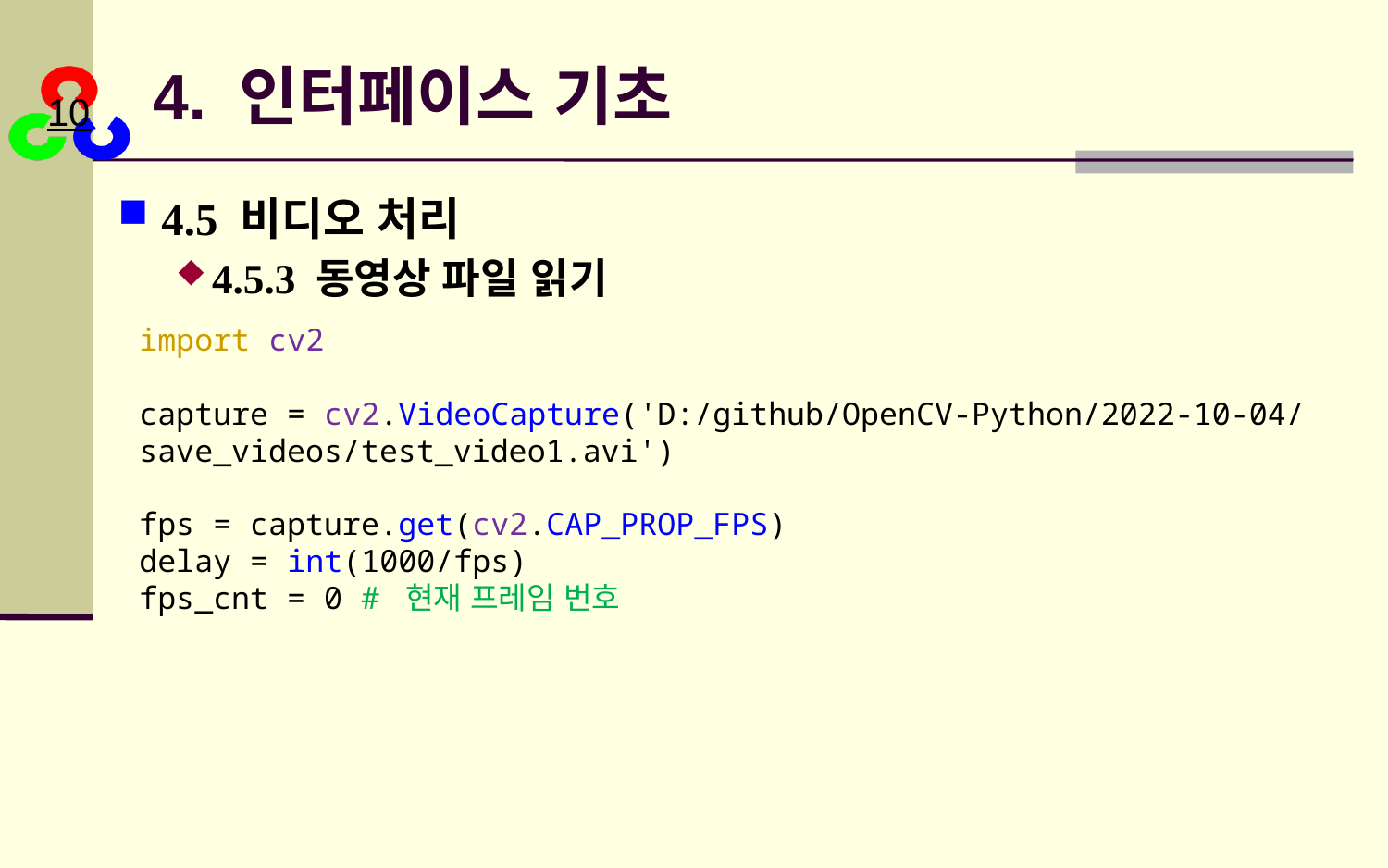

# 4. 인터페이스 기초
4.5 비디오 처리
4.5.3 동영상 파일 읽기
import cv2
capture = cv2.VideoCapture('D:/github/OpenCV-Python/2022-10-04/save_videos/test_video1.avi')
fps = capture.get(cv2.CAP_PROP_FPS)
delay = int(1000/fps)
fps_cnt = 0 # 현재 프레임 번호